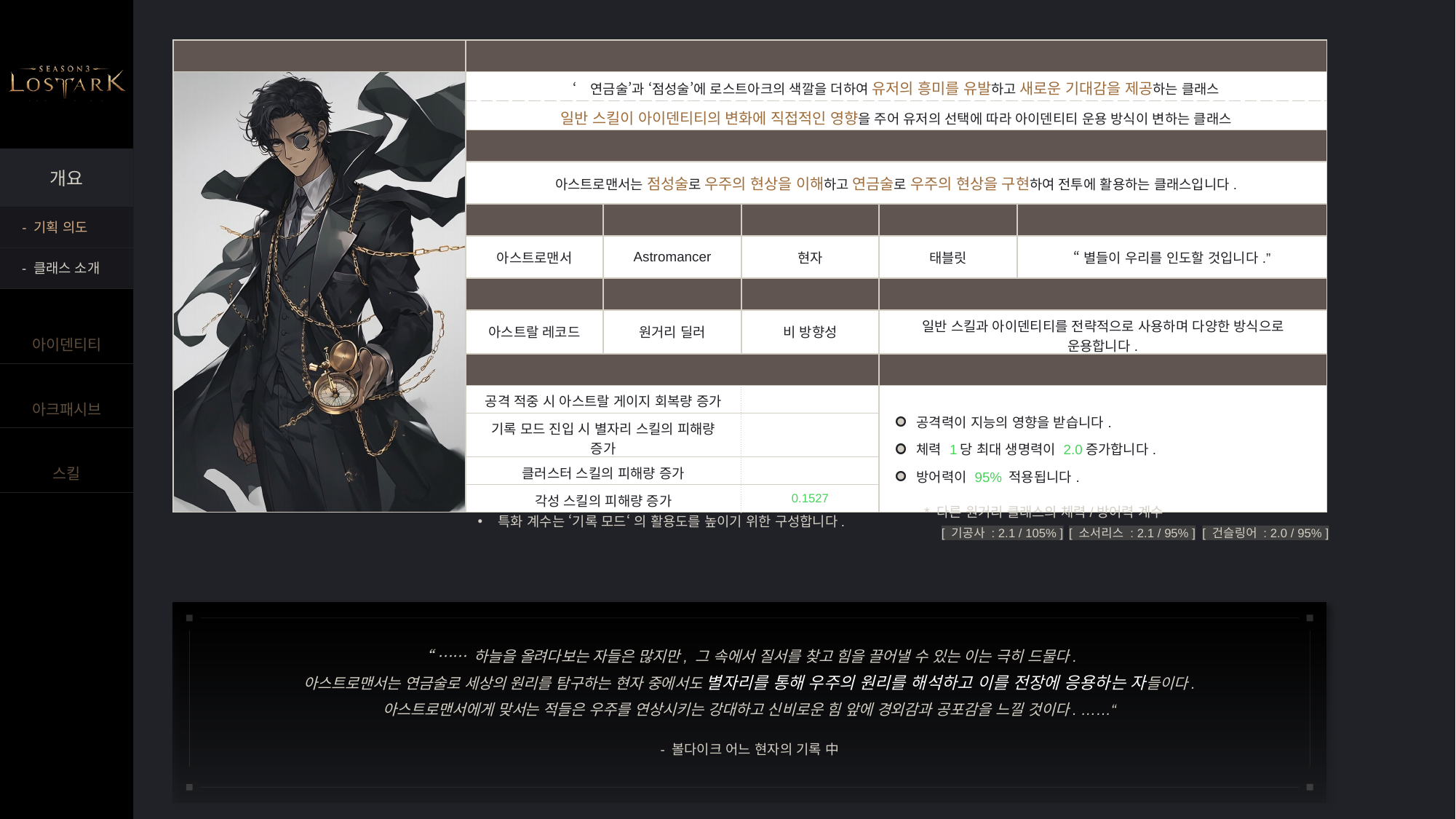

| 레퍼런스 이미지 | 기획 의도 |  |  |  |  |
| --- | --- | --- | --- | --- | --- |
|  | ‘연금술’과 ‘점성술’에 로스트아크의 색깔을 더하여 유저의 흥미를 유발하고 새로운 기대감을 제공하는 클래스 |  |  |  |  |
|  | 일반 스킬이 아이덴티티의 변화에 직접적인 영향을 주어 유저의 선택에 따라 아이덴티티 운용 방식이 변하는 클래스 |  |  |  |  |
|  | 클래스 설명 |  |  |  |  |
|  | 아스트로맨서는 점성술로 우주의 현상을 이해하고 연금술로 우주의 현상을 구현하여 전투에 활용하는 클래스입니다. |  |  |  |  |
|  | 클래스 명 | 영문 명 | 뿌리 클래스 | 대표 무기 | 소개 문구 |
|  | 아스트로맨서 | Astromancer | 현자 | 태블릿 | “별들이 우리를 인도할 것입니다.” |
|  | 아이덴티티 | 역할 | 공격 타입 | 전투 스타일 |  |
|  | 아스트랄 레코드 | 원거리 딜러 | 비 방향성 | 일반 스킬과 아이덴티티를 전략적으로 사용하며 다양한 방식으로 운용합니다. |  |
|  | 특화 계수 |  |  | 기본 스탯 |  |
|  | 공격 적중 시 아스트랄 게이지 회복량 증가 |  |  | 공격력이 지능의 영향을 받습니다. 체력 1당 최대 생명력이 2.0증가합니다. 방어력이 95% 적용됩니다. |  |
|  | 기록 모드 진입 시 별자리 스킬의 피해량 증가 |  |  |  |  |
|  | 클러스터 스킬의 피해량 증가 |  |  |  |  |
|  | 각성 스킬의 피해량 증가 |  | 0.1527 |  |  |
- 기획 의도
- 클래스 소개
* 다른 원거리 클래스의 체력/방어력 계수
[ 기공사 : 2.1 / 105% ]
[ 소서리스 : 2.1 / 95% ]
[ 건슬링어 : 2.0 / 95% ]
특화 계수는 ‘기록 모드‘ 의 활용도를 높이기 위한 구성합니다.

“ …… 하늘을 올려다보는 자들은 많지만, 그 속에서 질서를 찾고 힘을 끌어낼 수 있는 이는 극히 드물다.
아스트로맨서는 연금술로 세상의 원리를 탐구하는 현자 중에서도 별자리를 통해 우주의 원리를 해석하고 이를 전장에 응용하는 자들이다.
아스트로맨서에게 맞서는 적들은 우주를 연상시키는 강대하고 신비로운 힘 앞에 경외감과 공포감을 느낄 것이다. ……“

- 볼다이크 어느 현자의 기록 中
# ｀｀｀｀｀｀｀｀｀｀